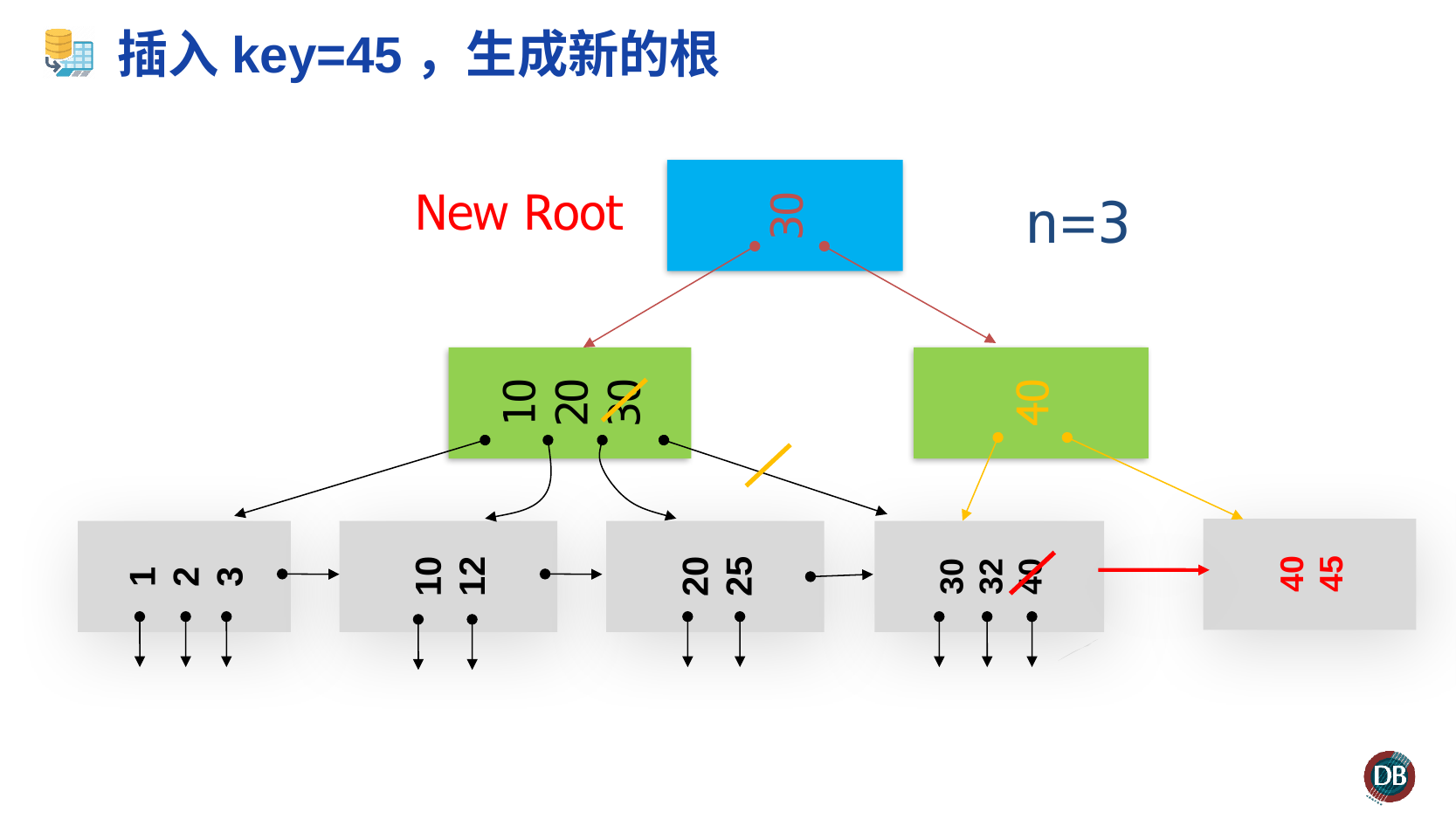

# 插入key=45，生成新的根
30
New Root

n=3
10
20
30
40

30
32
40
20
25
10
12
1
2
3
40
45